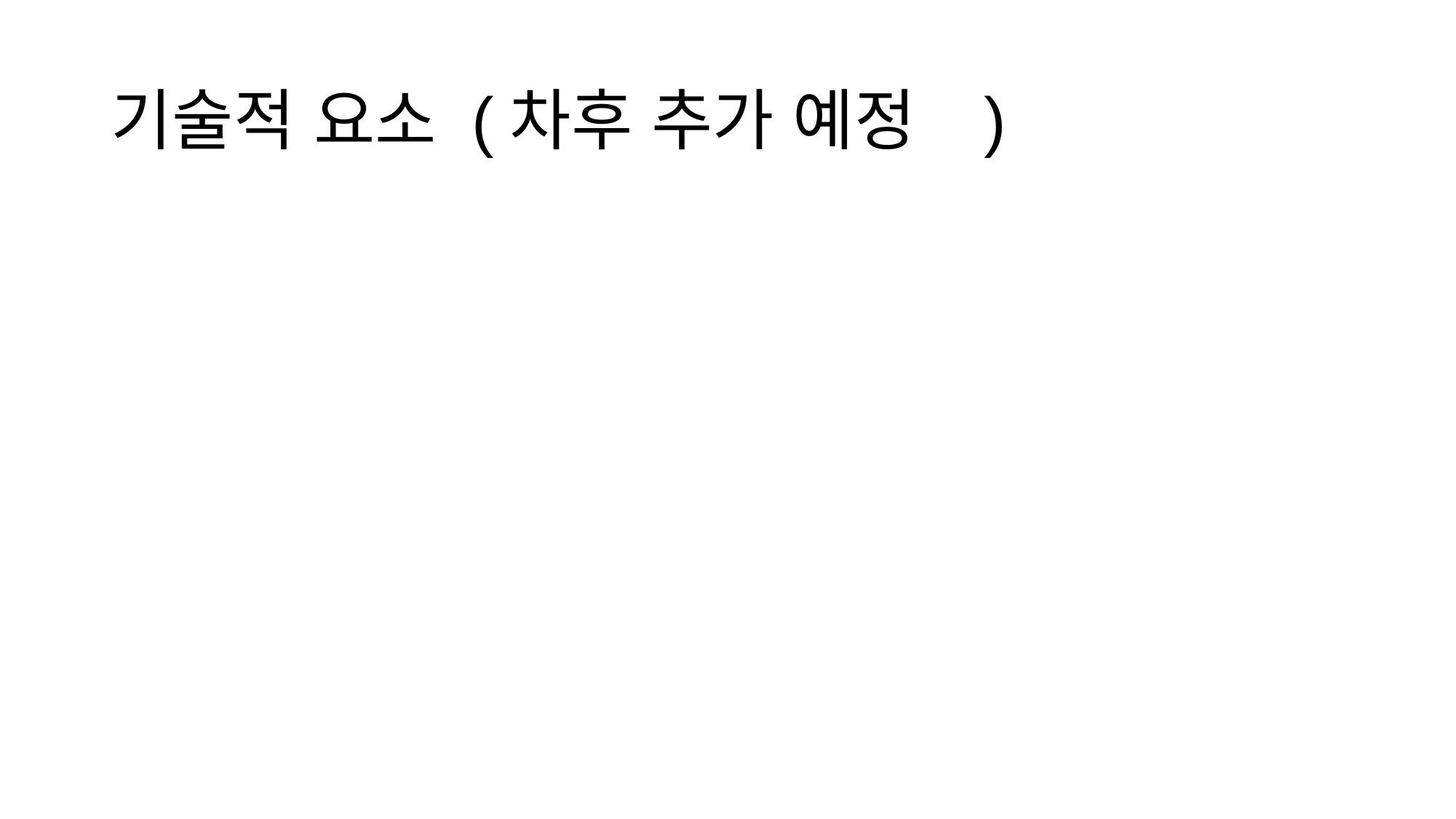

# 기술적 요소 (차후 추가 예정	)